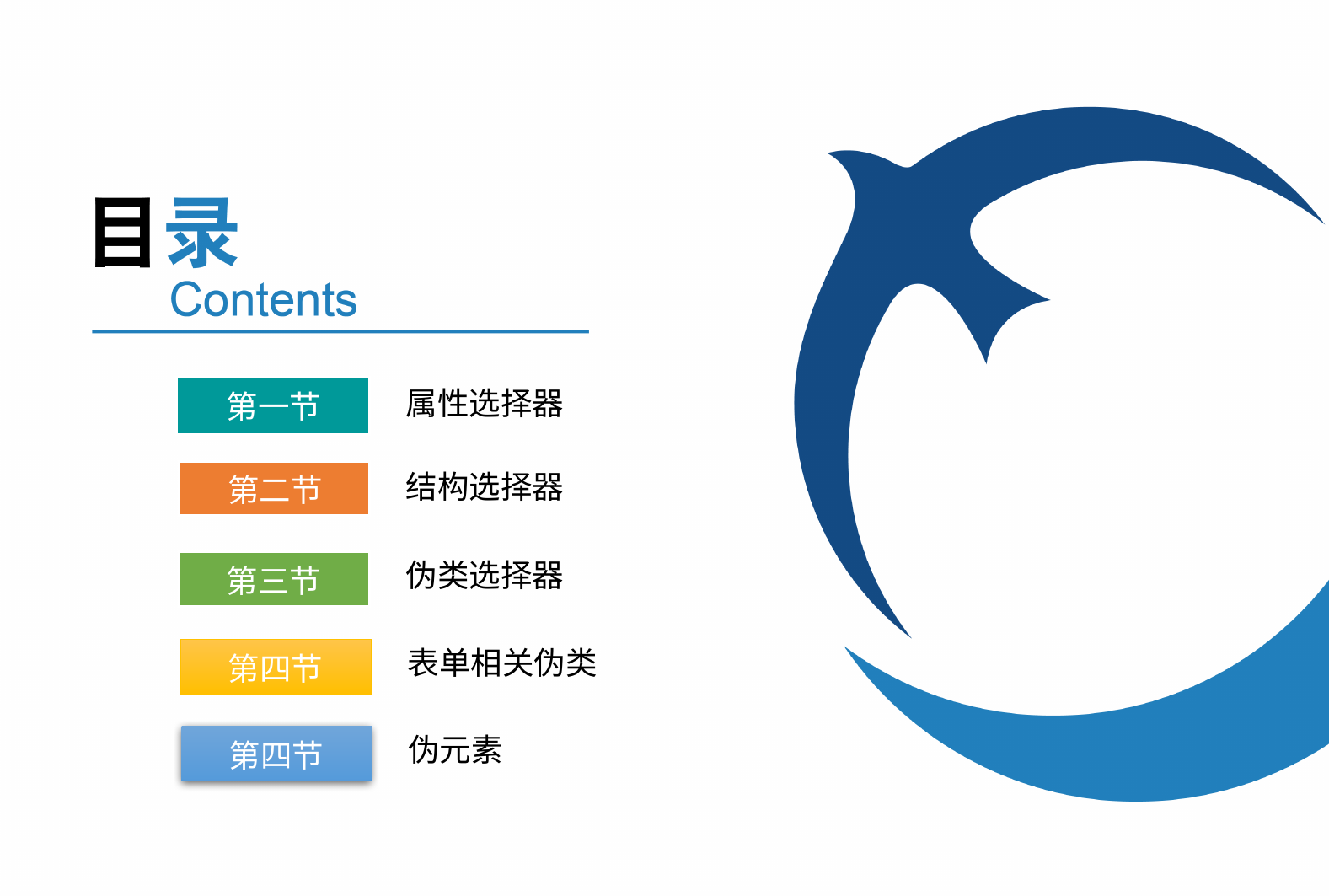

属性选择器
第一节
结构选择器

第二节
第章
伪类选择器

第三节
第四章

第章
表单相关伪类

第四节

第章
伪元素

第四节